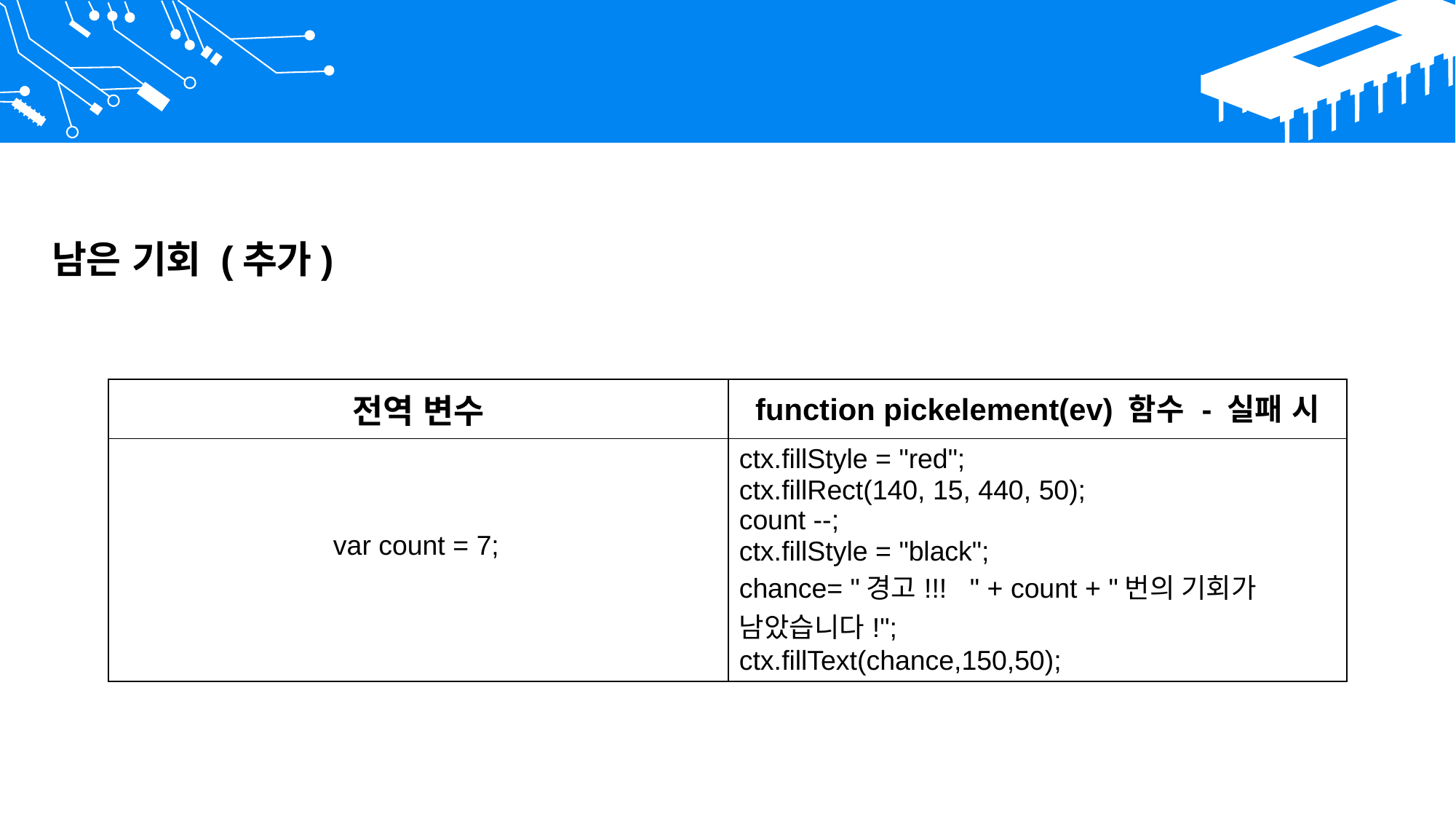

남은 기회 (추가)
| 전역 변수 | function pickelement(ev) 함수 - 실패 시 |
| --- | --- |
| var count = 7; | ctx.fillStyle = "red"; ctx.fillRect(140, 15, 440, 50); count --; ctx.fillStyle = "black"; chance= "경고!!! " + count + "번의 기회가 남았습니다!"; ctx.fillText(chance,150,50); |